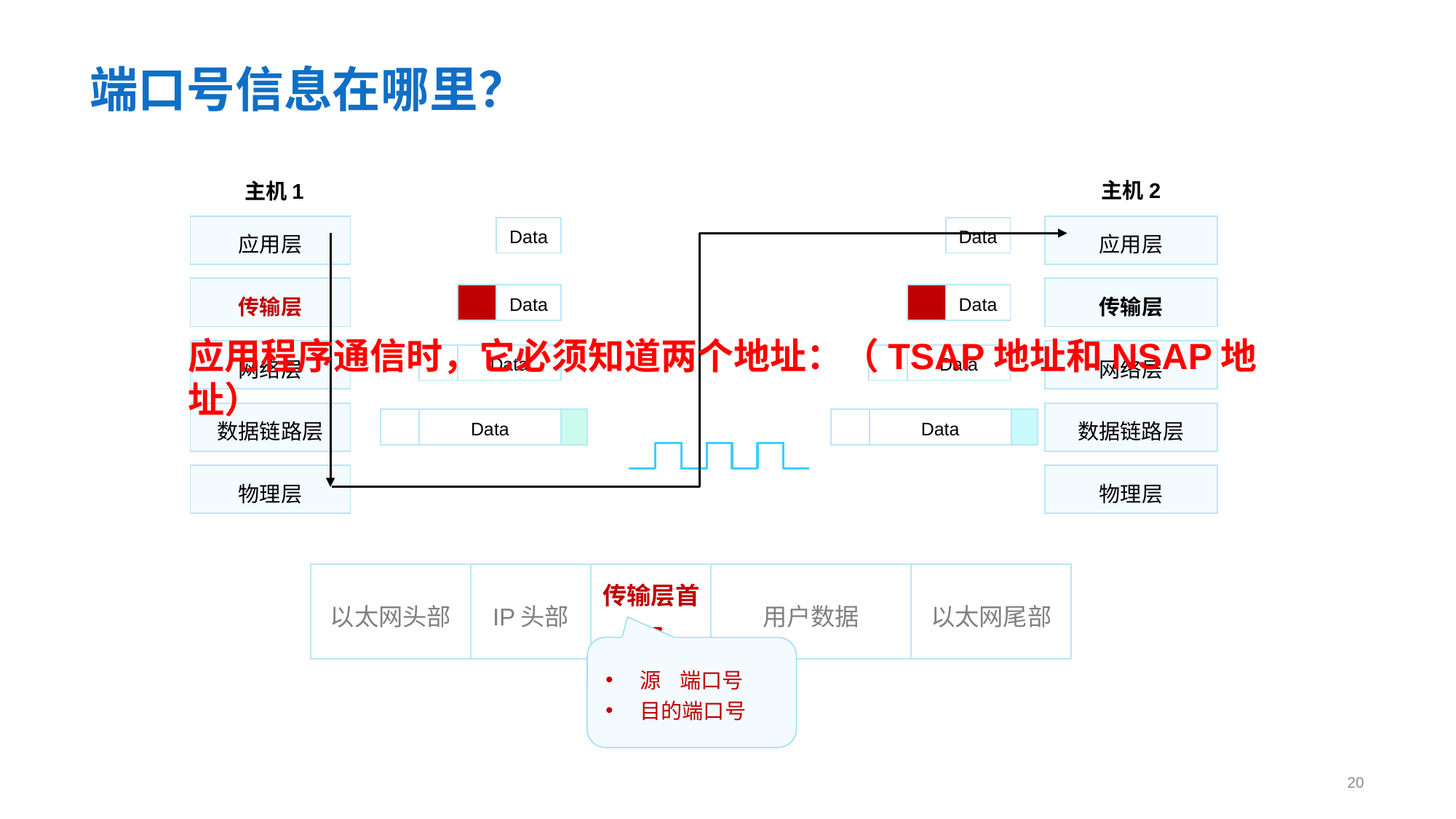

# 端口号信息在哪里？
主机2
主机1
| 应用层 |
| --- |
| 应用层 |
| --- |
| Data |
| --- |
| Data |
| --- |
| 传输层 |
| --- |
| 传输层 |
| --- |
|  | Data |
| --- | --- |
|  | Data |
| --- | --- |
应用程序通信时，它必须知道两个地址：（TSAP地址和NSAP地址）
| 网络层 |
| --- |
| 网络层 |
| --- |
|  | Data |
| --- | --- |
|  | Data |
| --- | --- |
| 数据链路层 |
| --- |
| 数据链路层 |
| --- |
|  | Data |  |
| --- | --- | --- |
|  | Data |  |
| --- | --- | --- |
| 物理层 |
| --- |
| 物理层 |
| --- |
| 以太网头部 | IP头部 | 传输层首部 | 用户数据 | 以太网尾部 |
| --- | --- | --- | --- | --- |
源    端口号
目的端口号

20